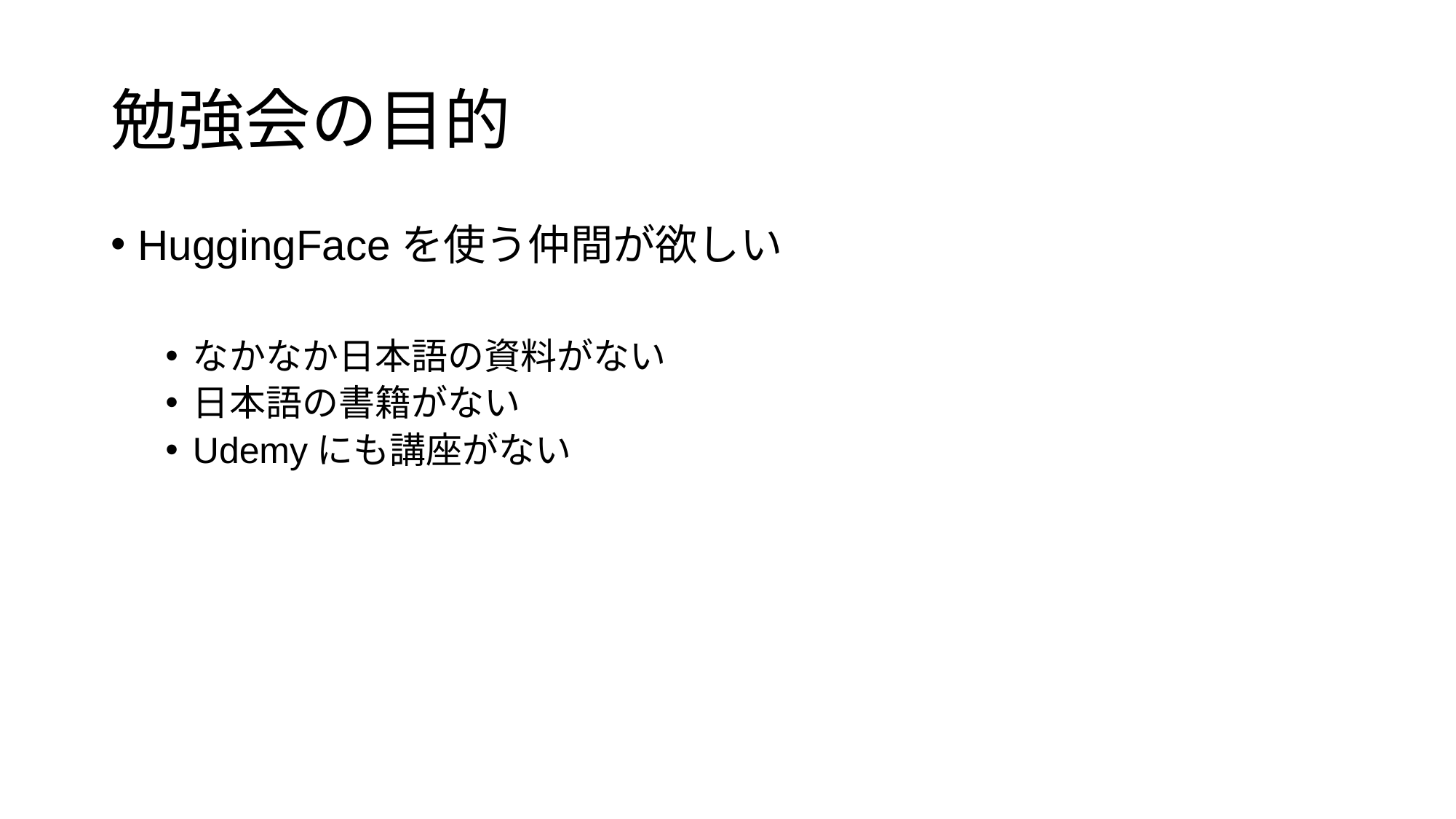

# 勉強会の目的
HuggingFaceを使う仲間が欲しい

なかなか日本語の資料がない
日本語の書籍がない
Udemyにも講座がない